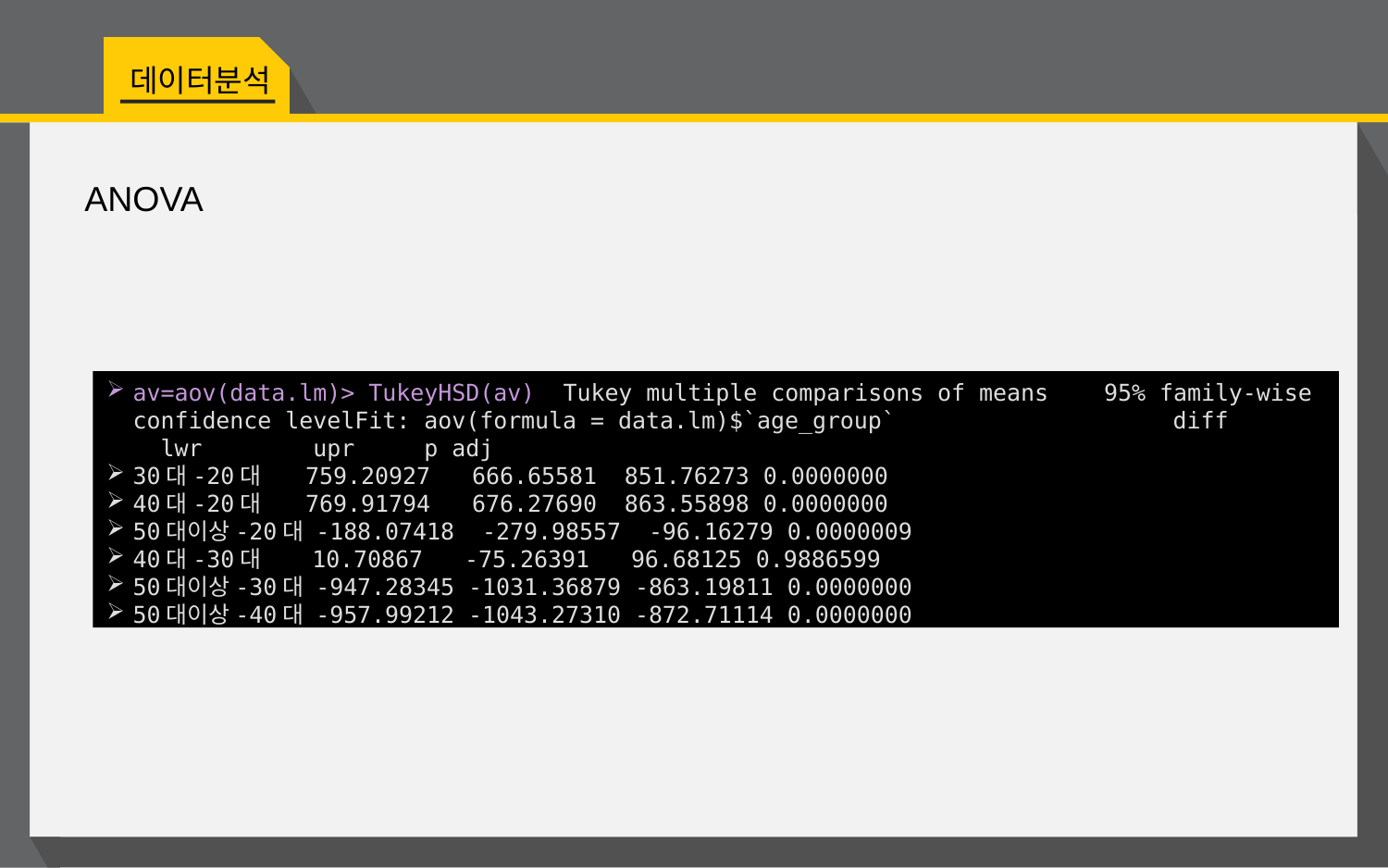

데이터분석

ANOVA

av=aov(data.lm)> TukeyHSD(av)  Tukey multiple comparisons of means    95% family-wise confidence levelFit: aov(formula = data.lm)$`age_group`                    diff         lwr        upr     p adj
30대-20대      759.20927   666.65581  851.76273 0.0000000
40대-20대      769.91794   676.27690  863.55898 0.0000000
50대이상-20대 -188.07418  -279.98557  -96.16279 0.0000009
40대-30대       10.70867   -75.26391   96.68125 0.9886599
50대이상-30대 -947.28345 -1031.36879 -863.19811 0.0000000
50대이상-40대 -957.99212 -1043.27310 -872.71114 0.0000000